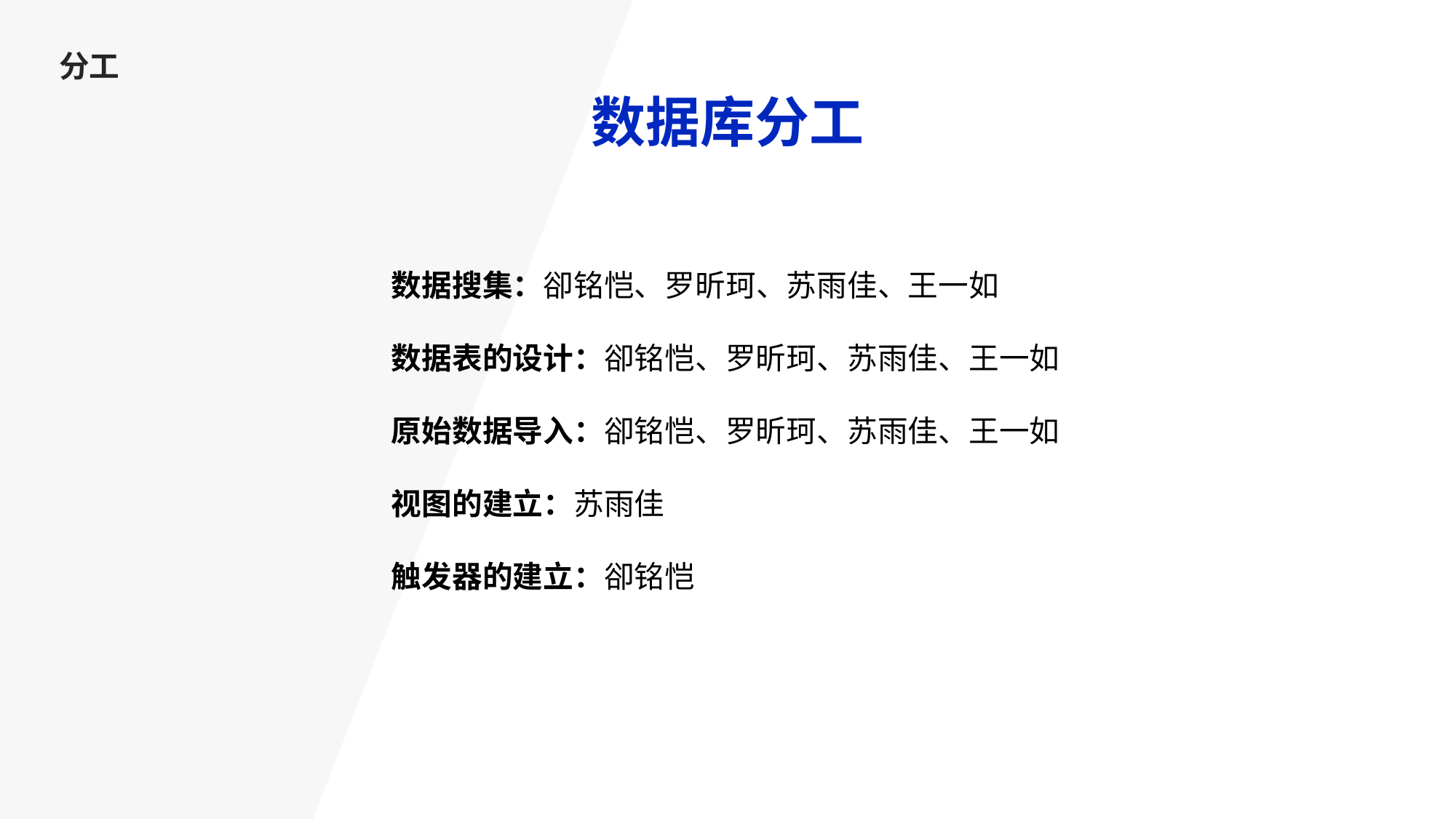

分工
数据库分工
数据搜集：卻铭恺、罗昕珂、苏雨佳、王一如

数据表的设计：卻铭恺、罗昕珂、苏雨佳、王一如

原始数据导入：卻铭恺、罗昕珂、苏雨佳、王一如

视图的建立：苏雨佳

触发器的建立：卻铭恺